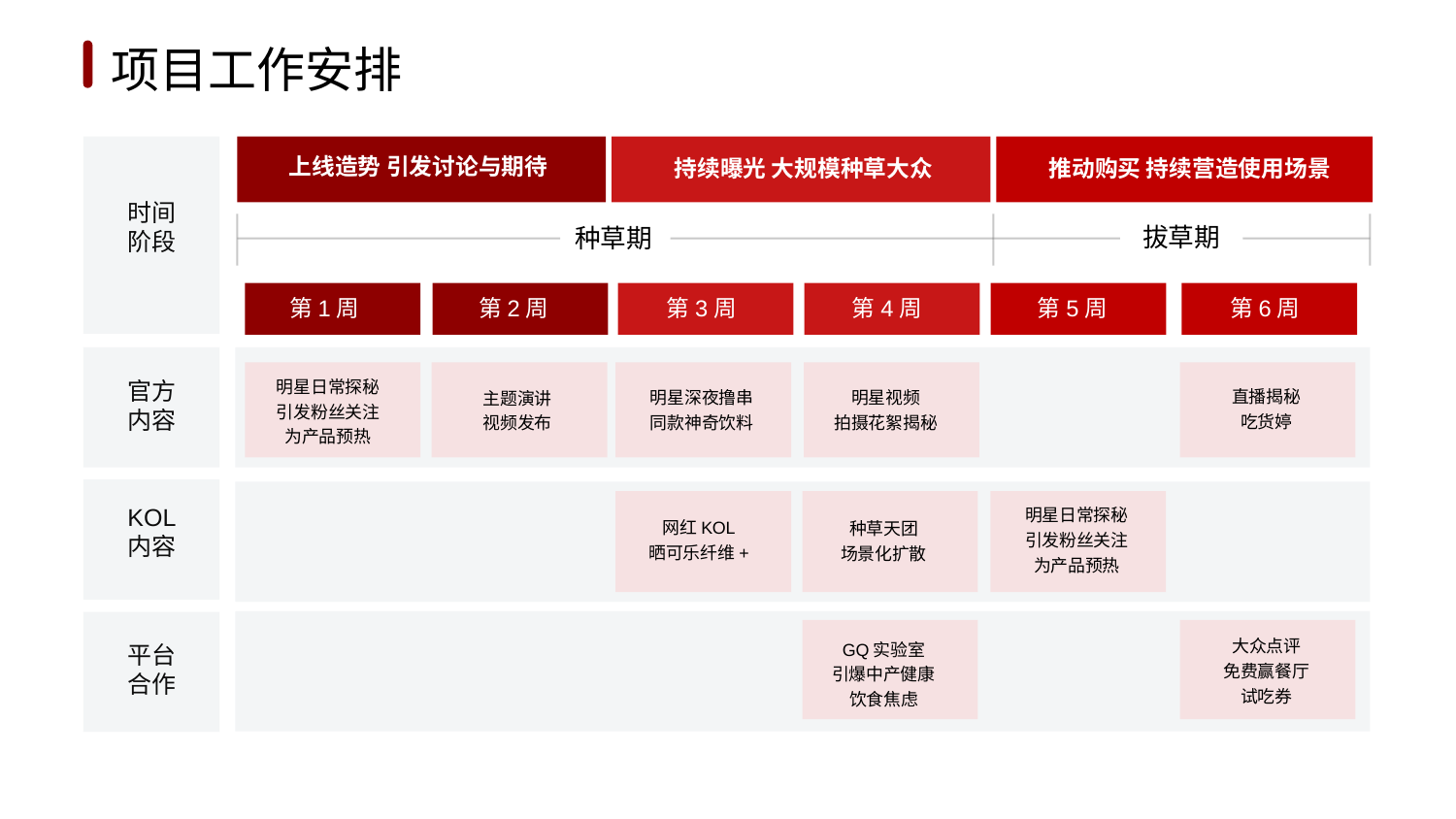

1
2
3
4
5
6
项目工作安排

上线造势 引发讨论与期待
持续曝光 大规模种草大众
推动购买 持续营造使用场景
时间
阶段
拔草期
种草期

第1周
第2周
第3周
第4周
第5周
第6周

明星日常探秘
引发粉丝关注
为产品预热
官方
内容
直播揭秘
吃货婷
明星深夜撸串
同款神奇饮料
明星视频
拍摄花絮揭秘
主题演讲
视频发布

明星日常探秘
引发粉丝关注
为产品预热
KOL
内容
网红KOL
晒可乐纤维+
种草天团
场景化扩散

大众点评
免费赢餐厅
试吃券
GQ实验室
引爆中产健康
饮食焦虑
平台
合作